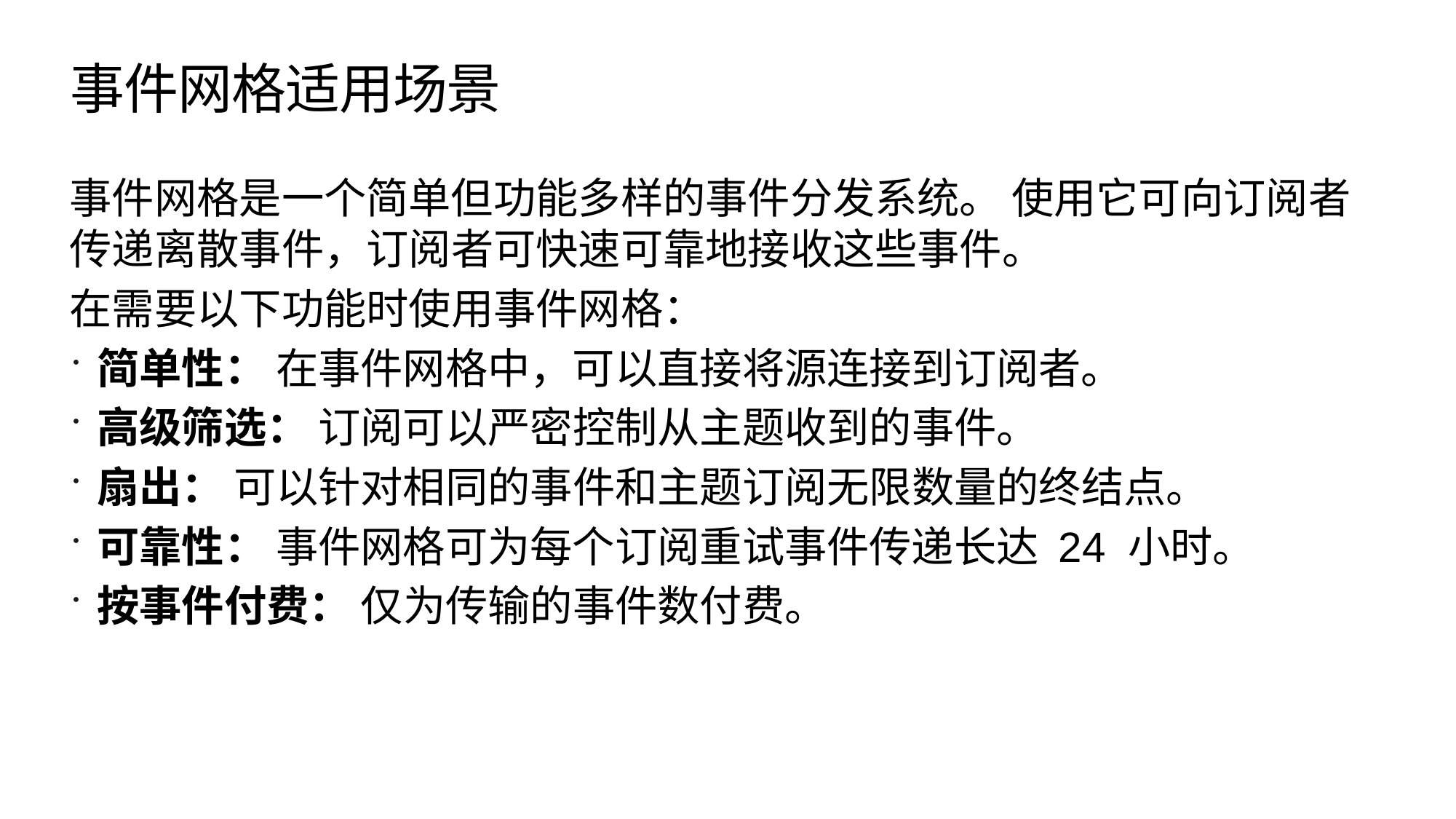

# 事件网格适用场景
事件网格是一个简单但功能多样的事件分发系统。 使用它可向订阅者传递离散事件，订阅者可快速可靠地接收这些事件。
在需要以下功能时使用事件网格：
简单性： 在事件网格中，可以直接将源连接到订阅者。
高级筛选： 订阅可以严密控制从主题收到的事件。
扇出： 可以针对相同的事件和主题订阅无限数量的终结点。
可靠性： 事件网格可为每个订阅重试事件传递长达 24 小时。
按事件付费： 仅为传输的事件数付费。